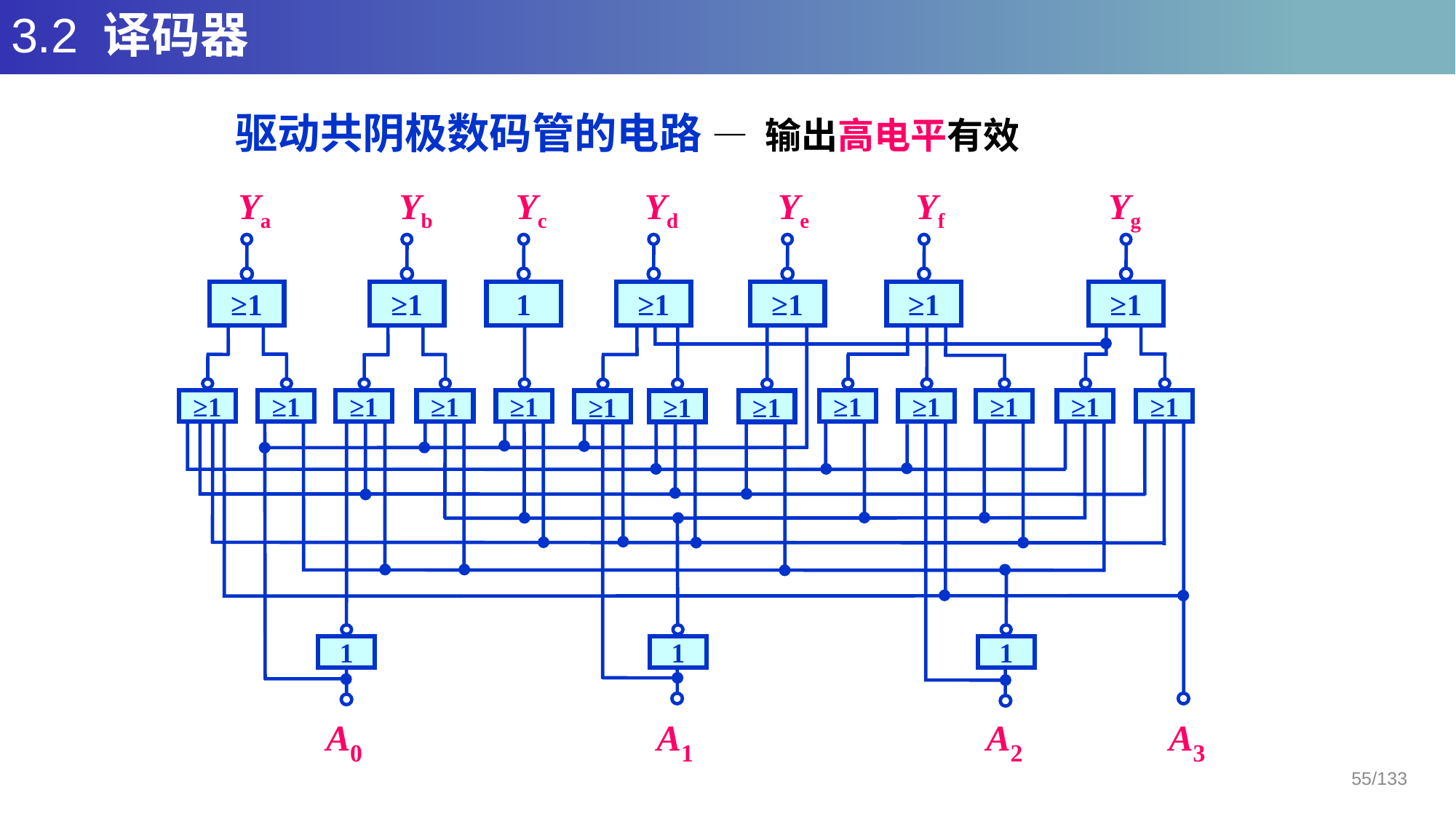

# 3.2 译码器
驱动共阴极数码管的电路
— 输出高电平有效
Ya
Yb
Yc
Yd
Ye
Yf
Yg

≥1

≥1

1

≥1

≥1

≥1

≥1

≥1

≥1

≥1

≥1

≥1

≥1

≥1

≥1

≥1

≥1
≥1
≥1
≥1

1
1
1

A0
A1
A2
A3
55/133